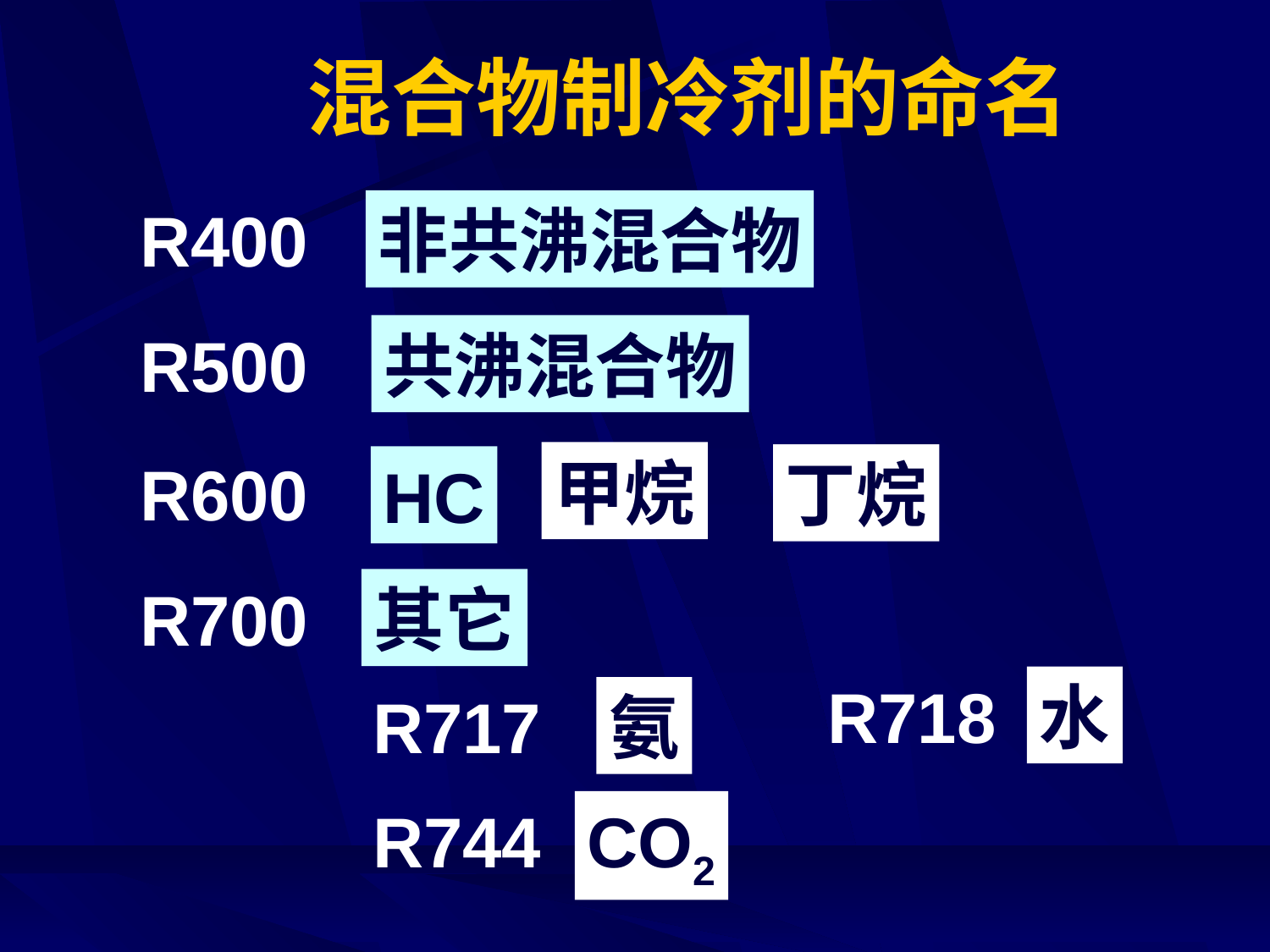

# 混合物制冷剂的命名
R400
非共沸混合物
R500
共沸混合物
甲烷
R600
丁烷
HC
R700
其它
R718
水
R717
氨
R744
CO2